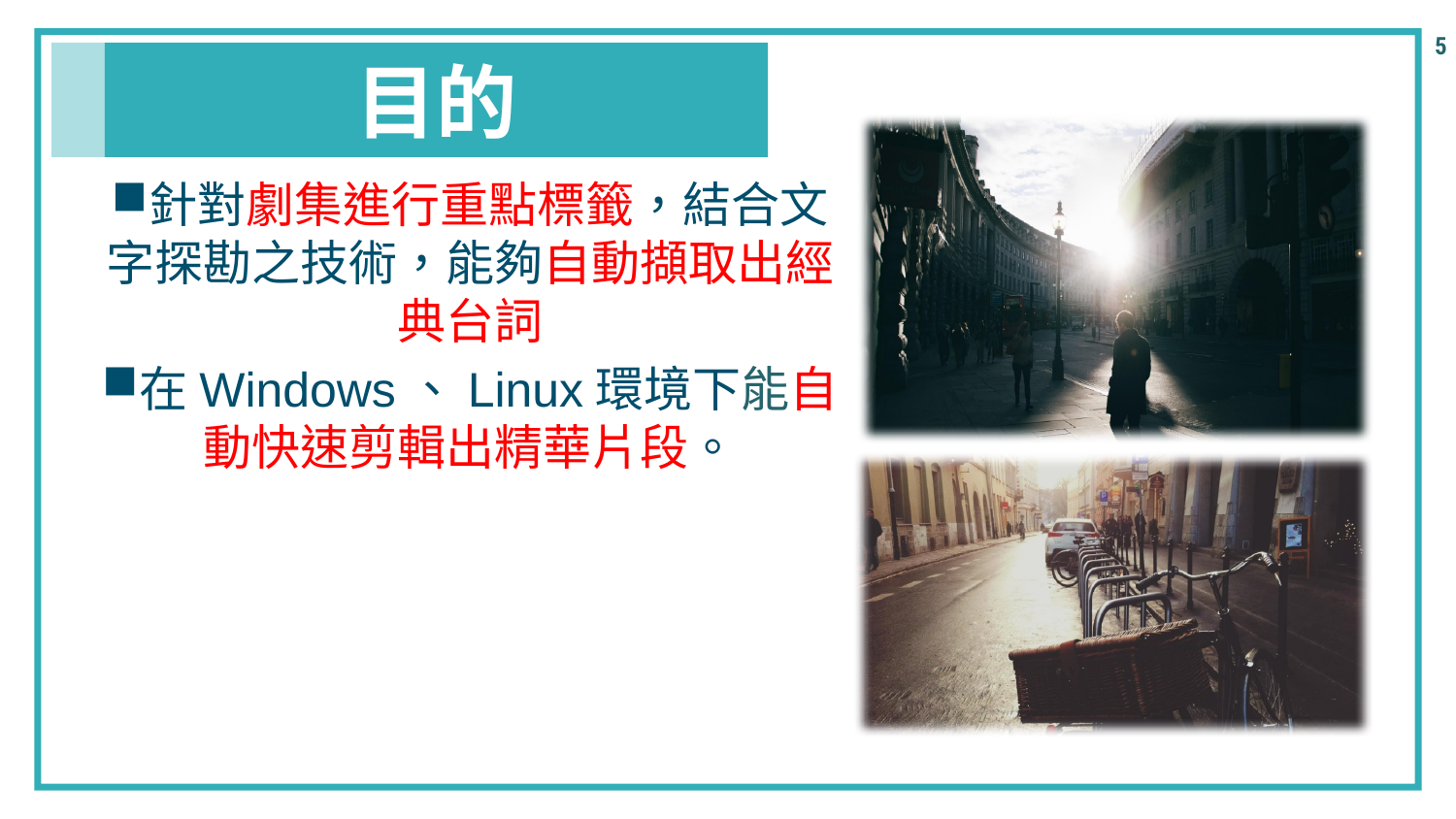

目的

針對劇集進行重點標籤，結合文字探勘之技術，能夠自動擷取出經典台詞
在Windows、Linux環境下能自動快速剪輯出精華片段。